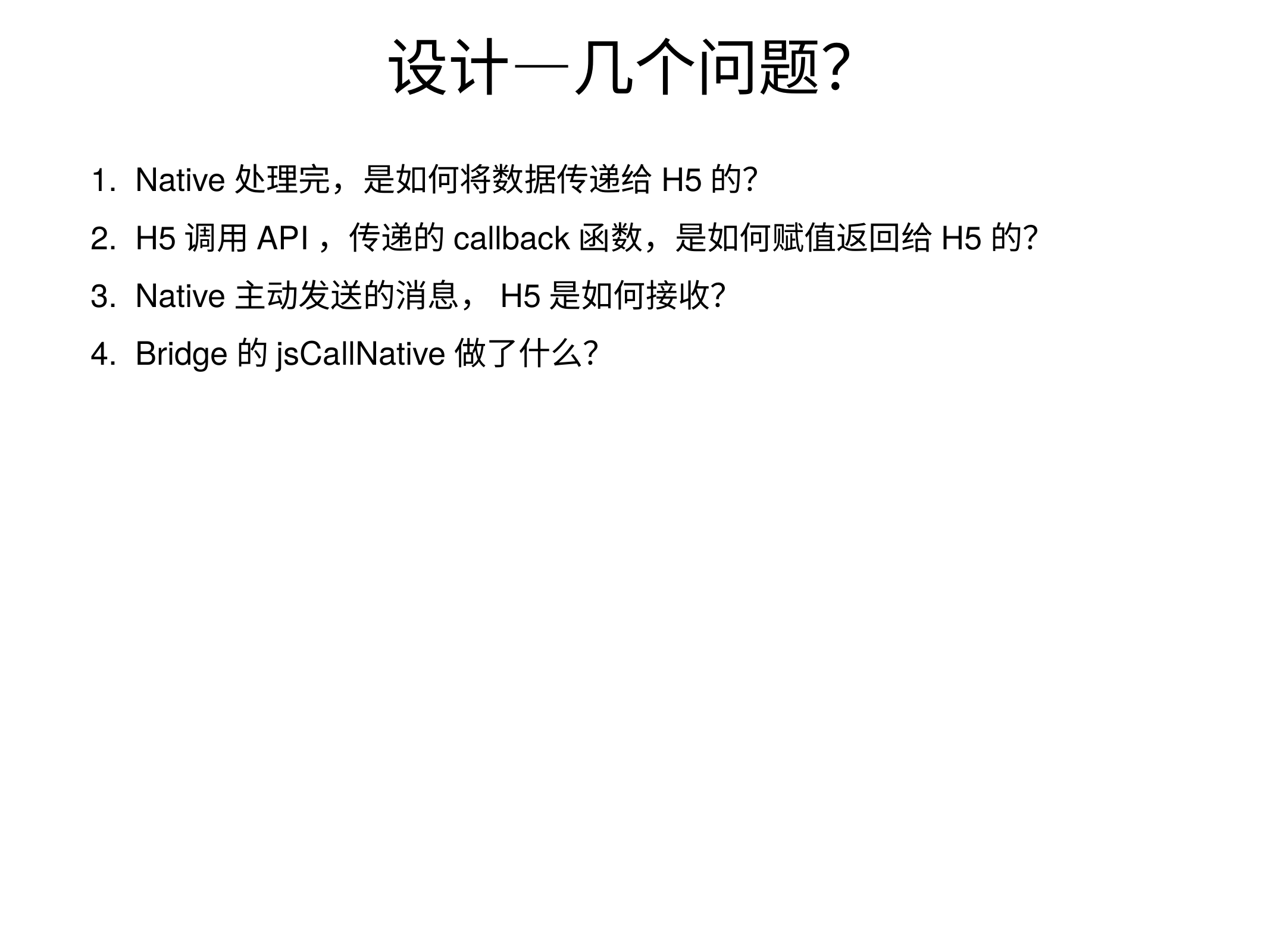

# 设计—几个问题？
Native处理完，是如何将数据传递给H5的？
H5调用API，传递的callback函数，是如何赋值返回给H5的？
Native主动发送的消息，H5是如何接收？
Bridge的jsCallNative做了什么？